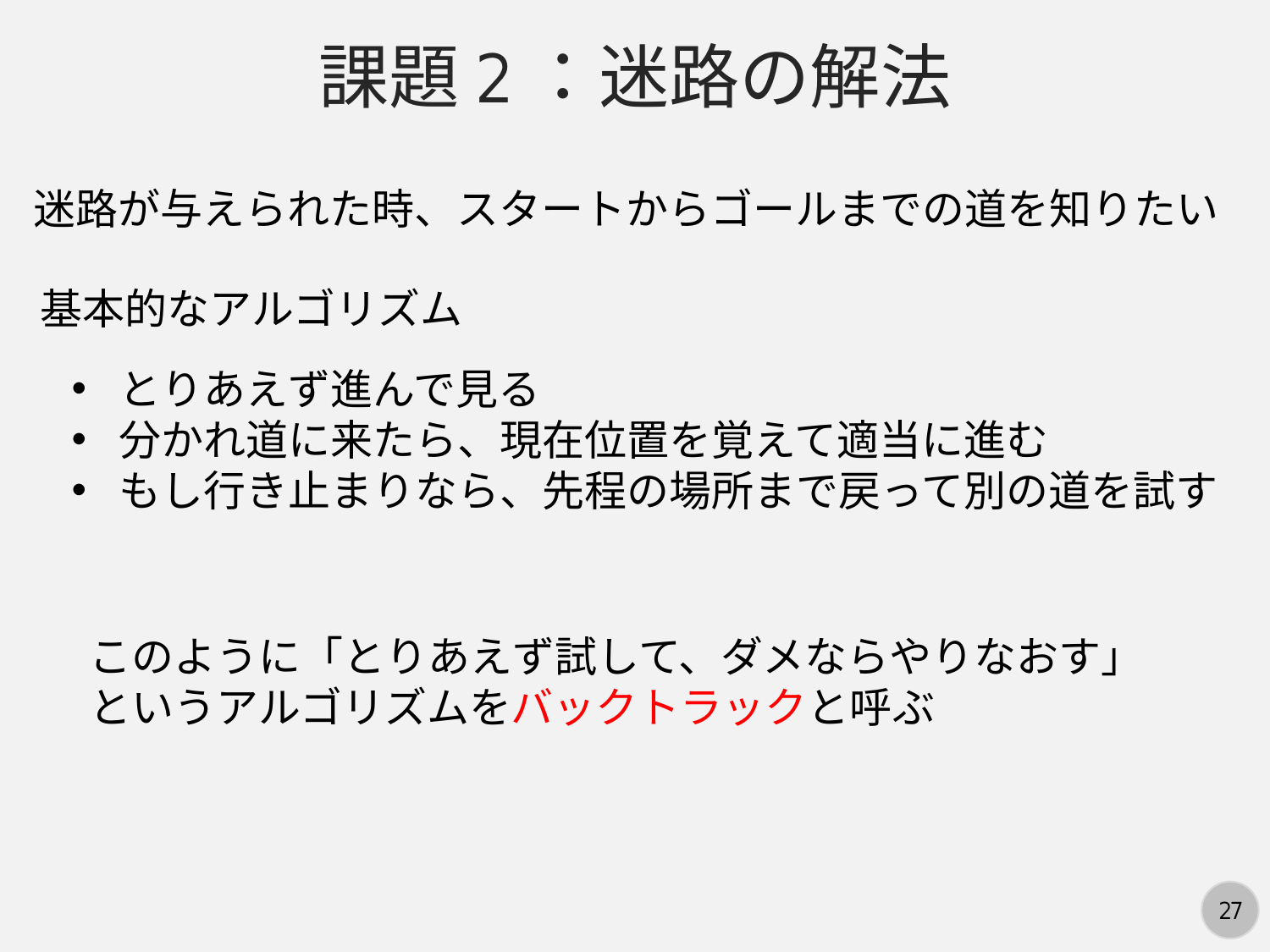

課題2：迷路の解法
迷路が与えられた時、スタートからゴールまでの道を知りたい
基本的なアルゴリズム
とりあえず進んで見る
分かれ道に来たら、現在位置を覚えて適当に進む
もし行き止まりなら、先程の場所まで戻って別の道を試す
このように「とりあえず試して、ダメならやりなおす」
というアルゴリズムをバックトラックと呼ぶ